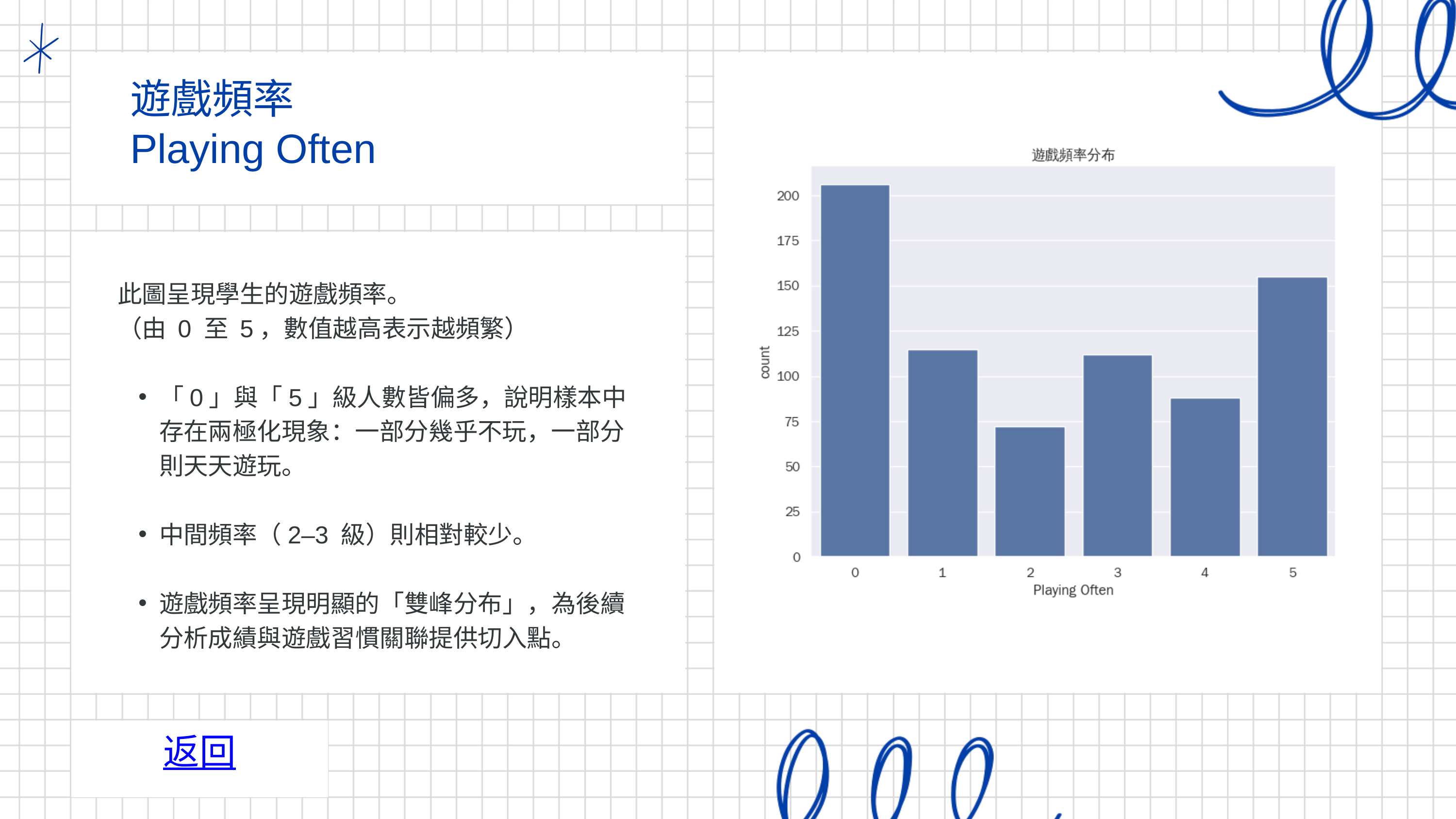

遊戲頻率
Playing Often

此圖呈現學生的遊戲頻率。
（由 0 至 5，數值越高表示越頻繁）

「0」與「5」級人數皆偏多，說明樣本中存在兩極化現象：一部分幾乎不玩，一部分則天天遊玩。

中間頻率（2–3 級）則相對較少。

遊戲頻率呈現明顯的「雙峰分布」，為後續分析成績與遊戲習慣關聯提供切入點。

返回